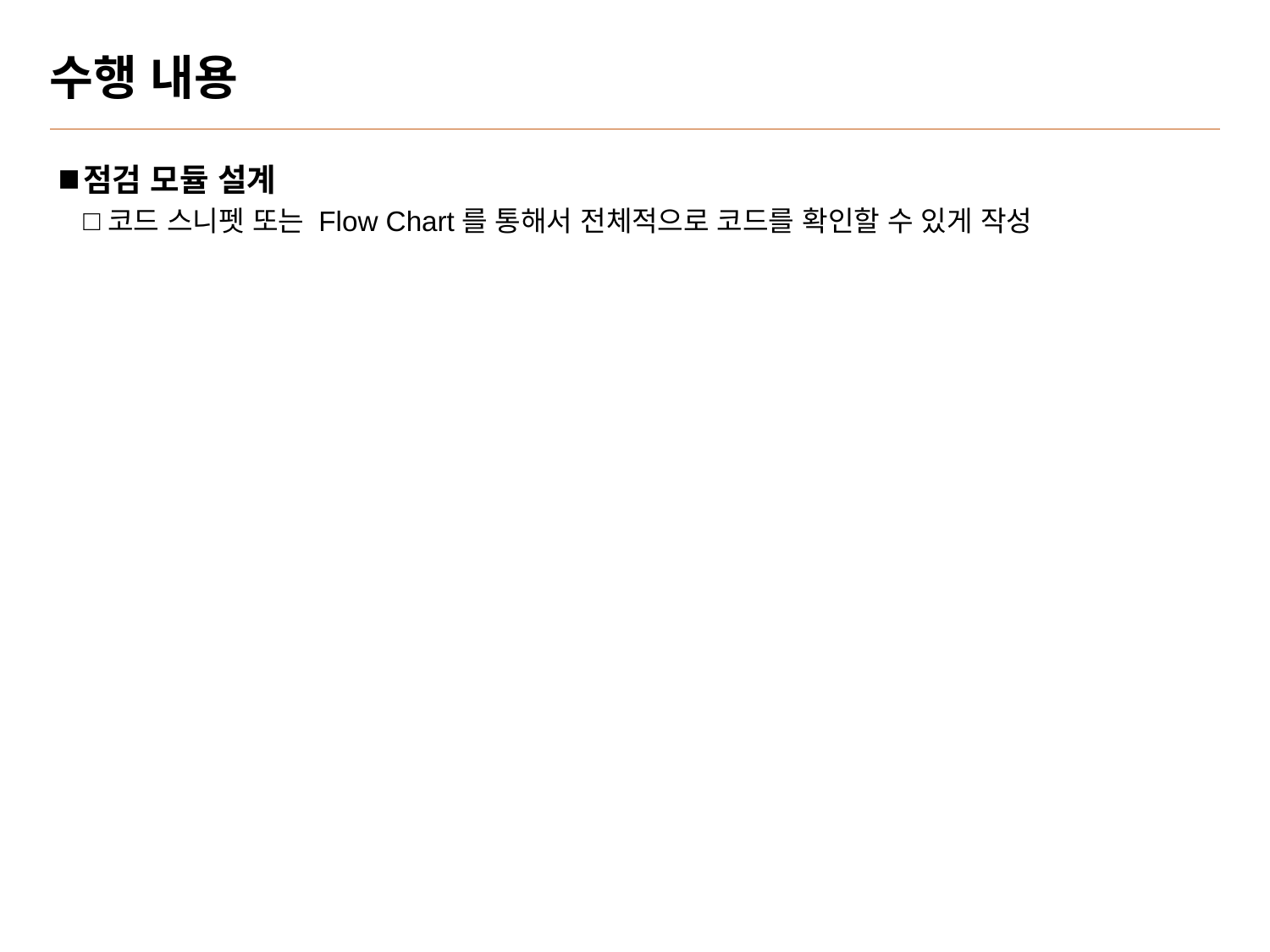

# 수행 내용
점검 모듈 설계
코드 스니펫 또는 Flow Chart를 통해서 전체적으로 코드를 확인할 수 있게 작성